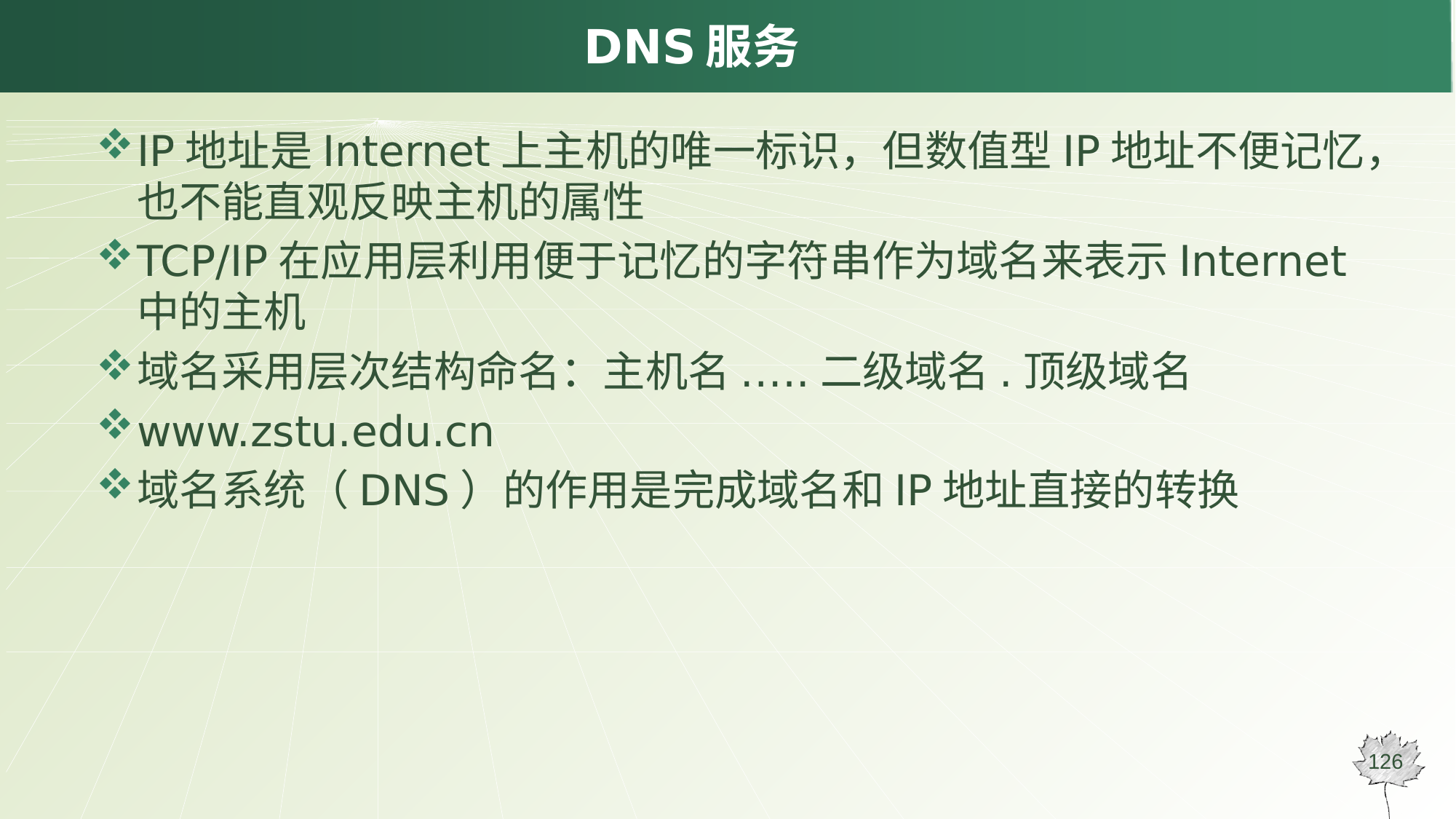

# DNS服务
IP地址是Internet上主机的唯一标识，但数值型IP地址不便记忆，也不能直观反映主机的属性
TCP/IP在应用层利用便于记忆的字符串作为域名来表示Internet中的主机
域名采用层次结构命名：主机名.….二级域名.顶级域名
www.zstu.edu.cn
域名系统（DNS）的作用是完成域名和IP地址直接的转换
126